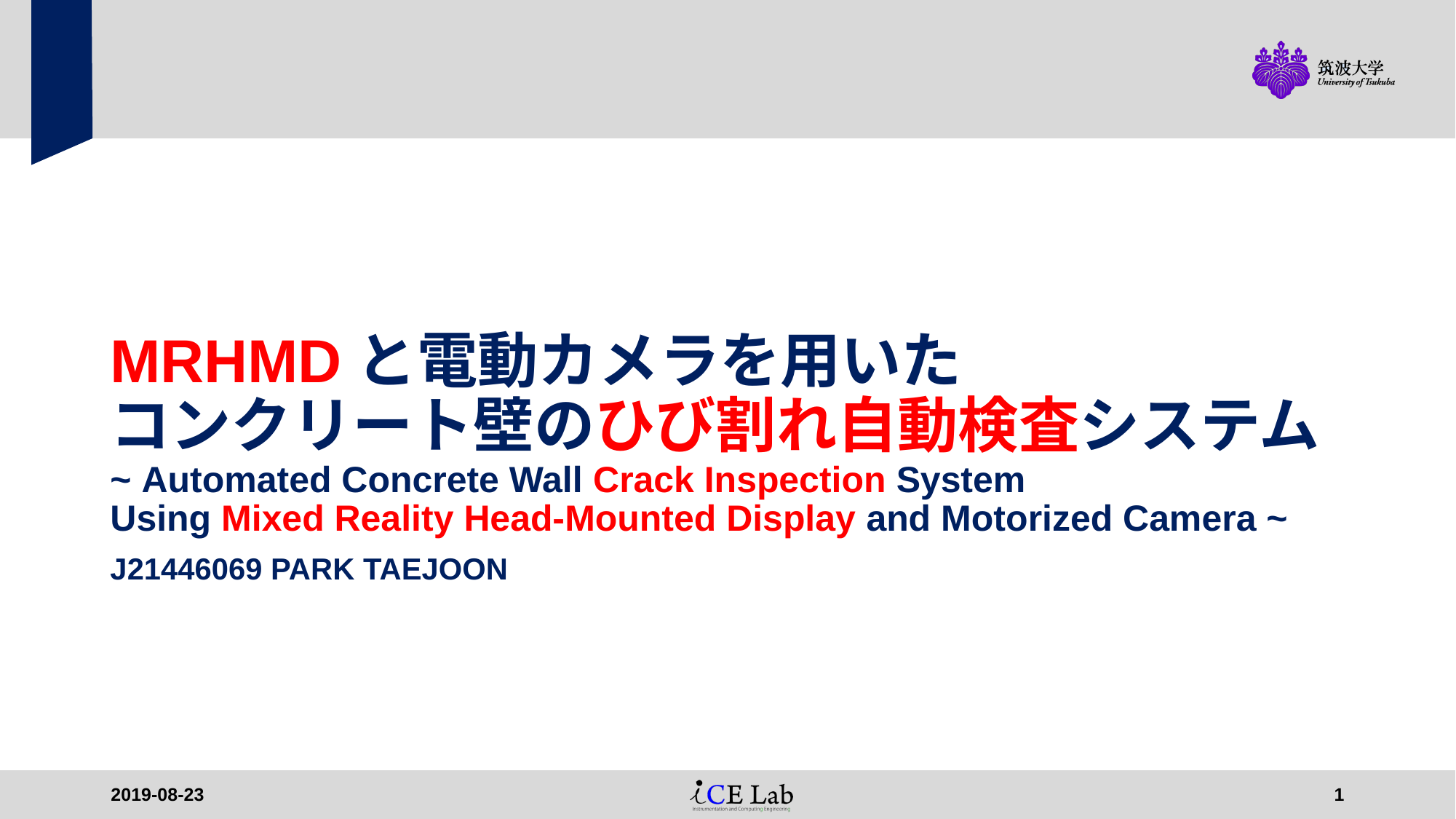

# MRHMDと電動カメラを用いた コンクリート壁のひび割れ自動検査システム ~ Automated Concrete Wall Crack Inspection System Using Mixed Reality Head-Mounted Display and Motorized Camera ~
J21446069 PARK TAEJOON
2019-08-23
1